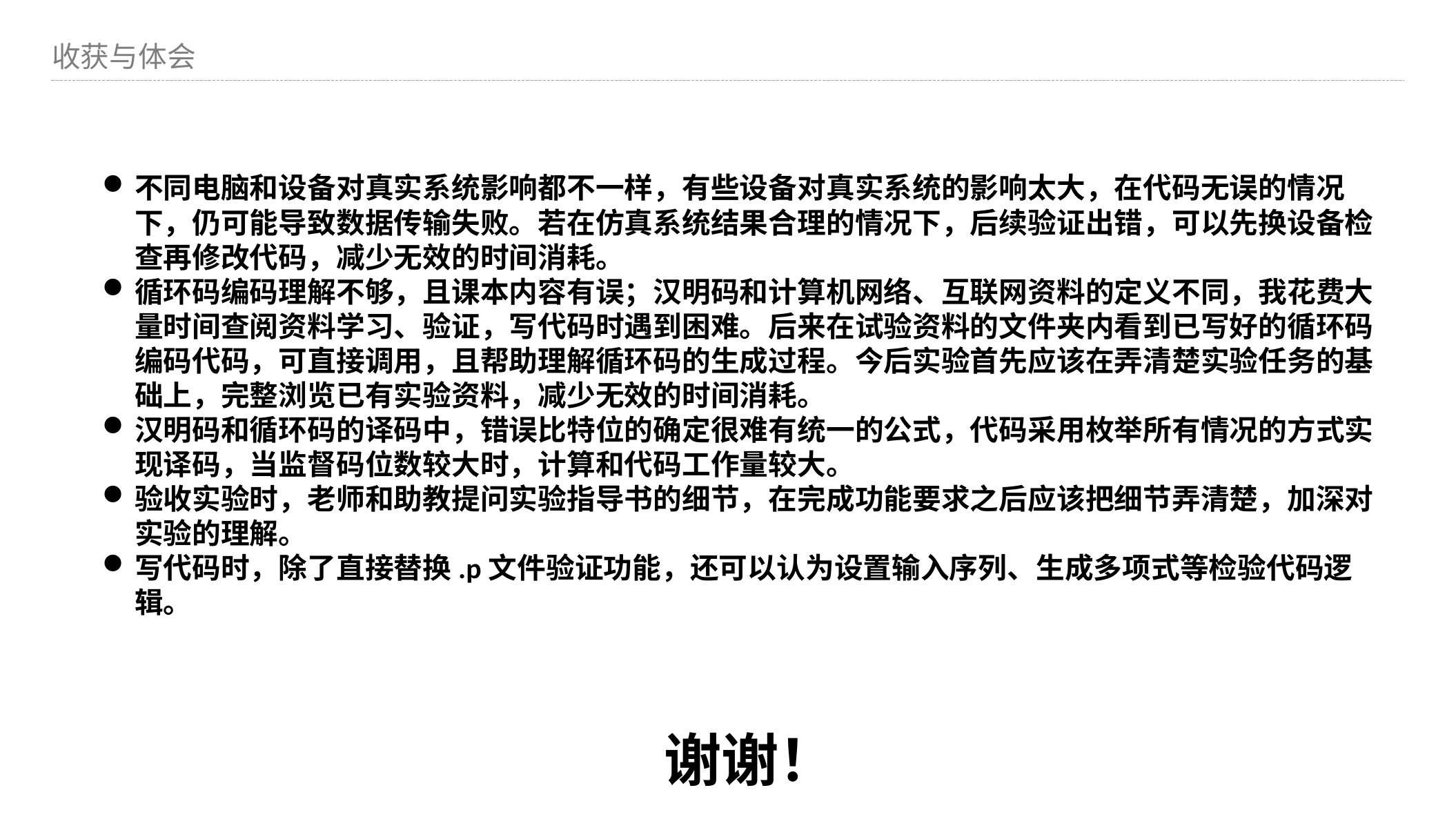

收获与体会
不同电脑和设备对真实系统影响都不一样，有些设备对真实系统的影响太大，在代码无误的情况下，仍可能导致数据传输失败。若在仿真系统结果合理的情况下，后续验证出错，可以先换设备检查再修改代码，减少无效的时间消耗。
循环码编码理解不够，且课本内容有误；汉明码和计算机网络、互联网资料的定义不同，我花费大量时间查阅资料学习、验证，写代码时遇到困难。后来在试验资料的文件夹内看到已写好的循环码编码代码，可直接调用，且帮助理解循环码的生成过程。今后实验首先应该在弄清楚实验任务的基础上，完整浏览已有实验资料，减少无效的时间消耗。
汉明码和循环码的译码中，错误比特位的确定很难有统一的公式，代码采用枚举所有情况的方式实现译码，当监督码位数较大时，计算和代码工作量较大。
验收实验时，老师和助教提问实验指导书的细节，在完成功能要求之后应该把细节弄清楚，加深对实验的理解。
写代码时，除了直接替换.p文件验证功能，还可以认为设置输入序列、生成多项式等检验代码逻辑。
谢谢！